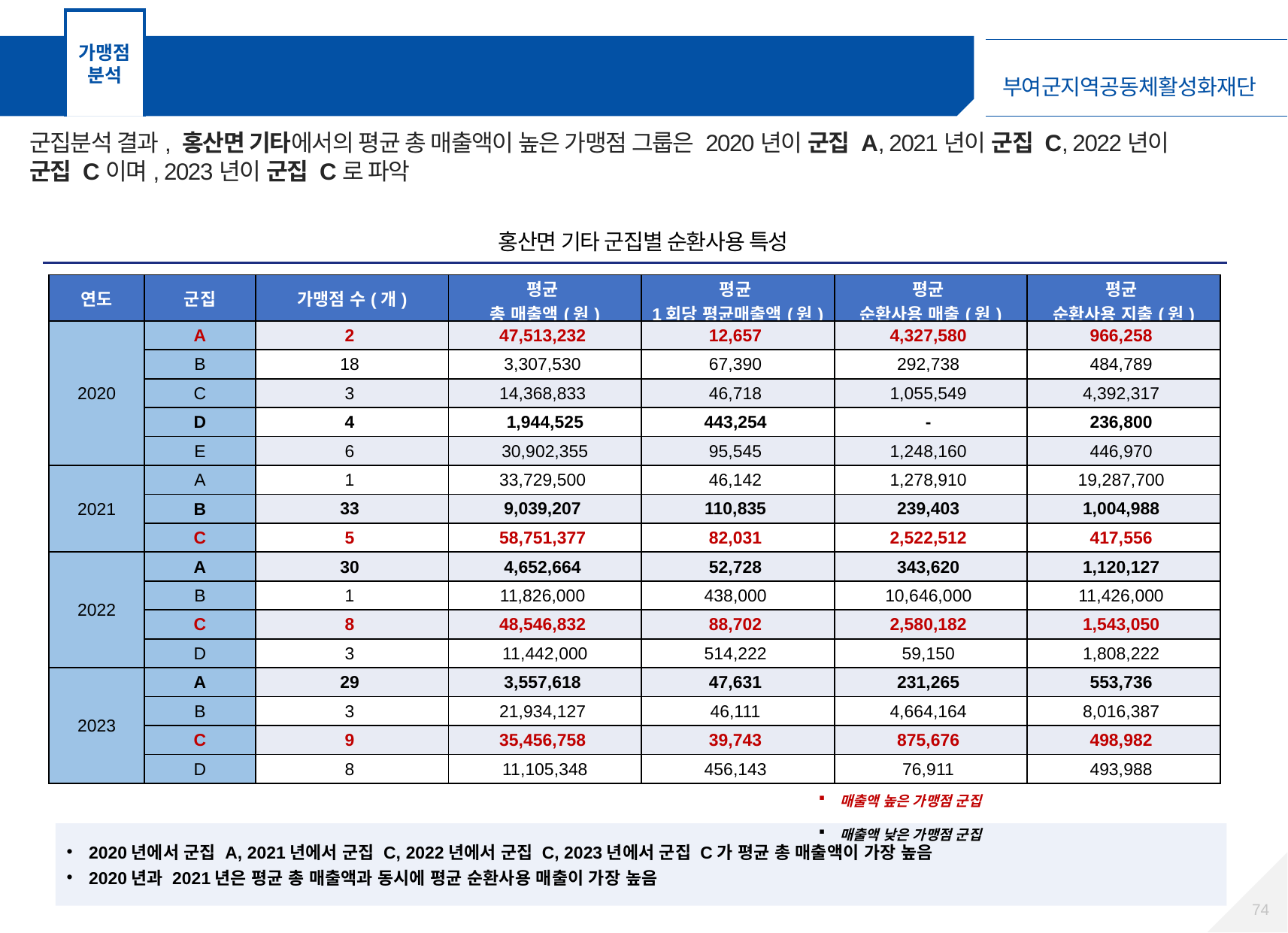

가맹점
분석
가맹점 군집분석 – 홍산면 기타 가맹점
군집분석 결과, 홍산면 기타에서의 평균 총 매출액이 높은 가맹점 그룹은 2020년이 군집 A, 2021년이 군집 C, 2022년이 군집 C이며, 2023년이 군집 C로 파악
홍산면 기타 군집별 순환사용 특성
| 연도 | 군집 | 가맹점 수(개) | 평균 총 매출액(원) | 평균 1회당 평균매출액(원) | 평균 순환사용 매출(원) | 평균 순환사용 지출(원) |
| --- | --- | --- | --- | --- | --- | --- |
| 2020 | A | 2 | 47,513,232 | 12,657 | 4,327,580 | 966,258 |
|  | B | 18 | 3,307,530 | 67,390 | 292,738 | 484,789 |
|  | C | 3 | 14,368,833 | 46,718 | 1,055,549 | 4,392,317 |
|  | D | 4 | 1,944,525 | 443,254 | - | 236,800 |
|  | E | 6 | 30,902,355 | 95,545 | 1,248,160 | 446,970 |
| 2021 | A | 1 | 33,729,500 | 46,142 | 1,278,910 | 19,287,700 |
|  | B | 33 | 9,039,207 | 110,835 | 239,403 | 1,004,988 |
|  | C | 5 | 58,751,377 | 82,031 | 2,522,512 | 417,556 |
| 2022 | A | 30 | 4,652,664 | 52,728 | 343,620 | 1,120,127 |
|  | B | 1 | 11,826,000 | 438,000 | 10,646,000 | 11,426,000 |
|  | C | 8 | 48,546,832 | 88,702 | 2,580,182 | 1,543,050 |
|  | D | 3 | 11,442,000 | 514,222 | 59,150 | 1,808,222 |
| 2023 | A | 29 | 3,557,618 | 47,631 | 231,265 | 553,736 |
|  | B | 3 | 21,934,127 | 46,111 | 4,664,164 | 8,016,387 |
|  | C | 9 | 35,456,758 | 39,743 | 875,676 | 498,982 |
|  | D | 8 | 11,105,348 | 456,143 | 76,911 | 493,988 |
매출액 높은 가맹점 군집

매출액 낮은 가맹점 군집
2020년에서 군집 A, 2021년에서 군집 C, 2022년에서 군집 C, 2023년에서 군집 C가 평균 총 매출액이 가장 높음
2020년과 2021년은 평균 총 매출액과 동시에 평균 순환사용 매출이 가장 높음
74